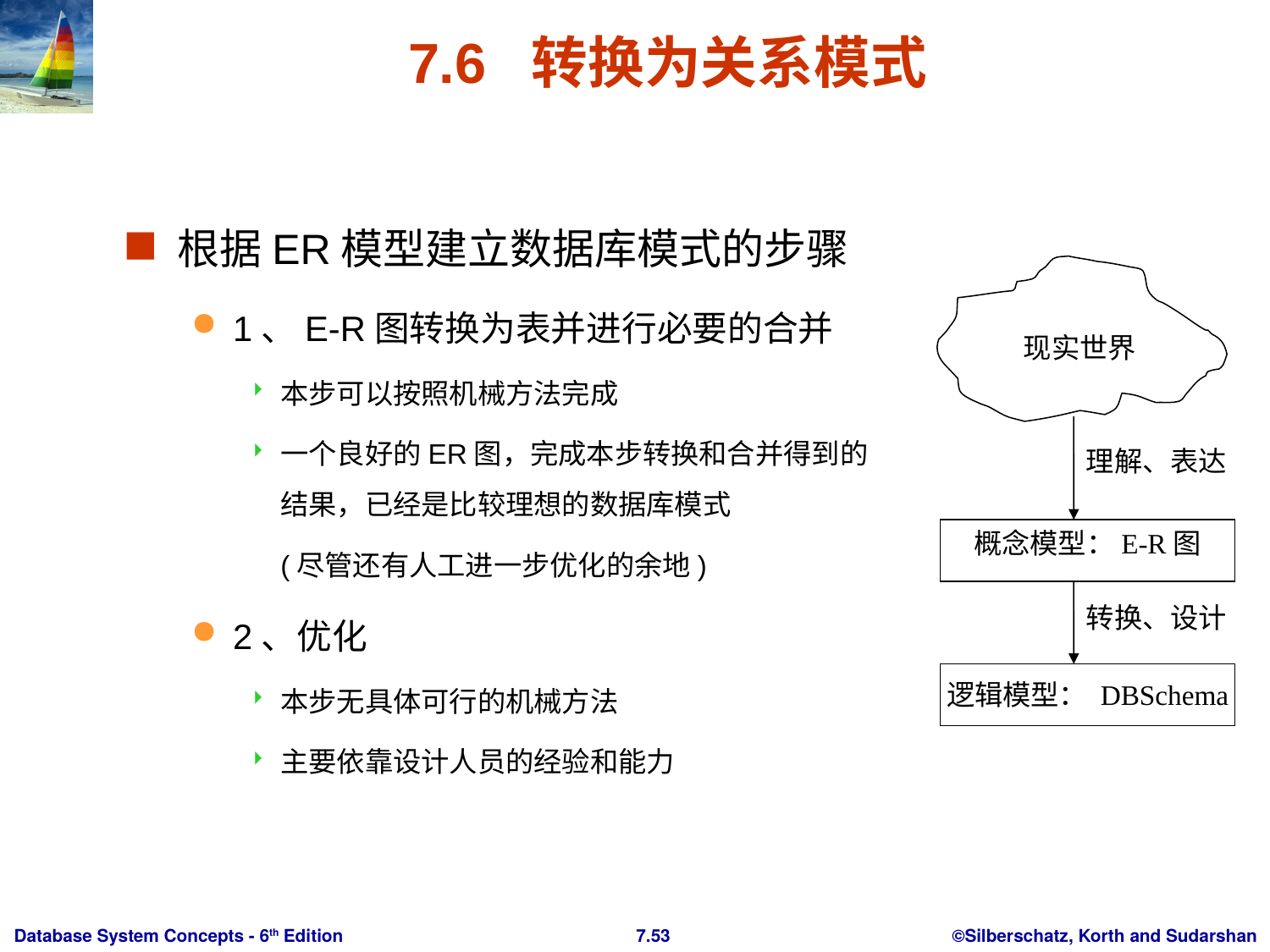

# 7.6  转换为关系模式
根据ER模型建立数据库模式的步骤
1、E-R图转换为表并进行必要的合并
本步可以按照机械方法完成
一个良好的ER图，完成本步转换和合并得到的结果，已经是比较理想的数据库模式
	(尽管还有人工进一步优化的余地)
2、优化
本步无具体可行的机械方法
主要依靠设计人员的经验和能力

现实世界

理解、表达
概念模型：E-R图

转换、设计
逻辑模型： DBSchema